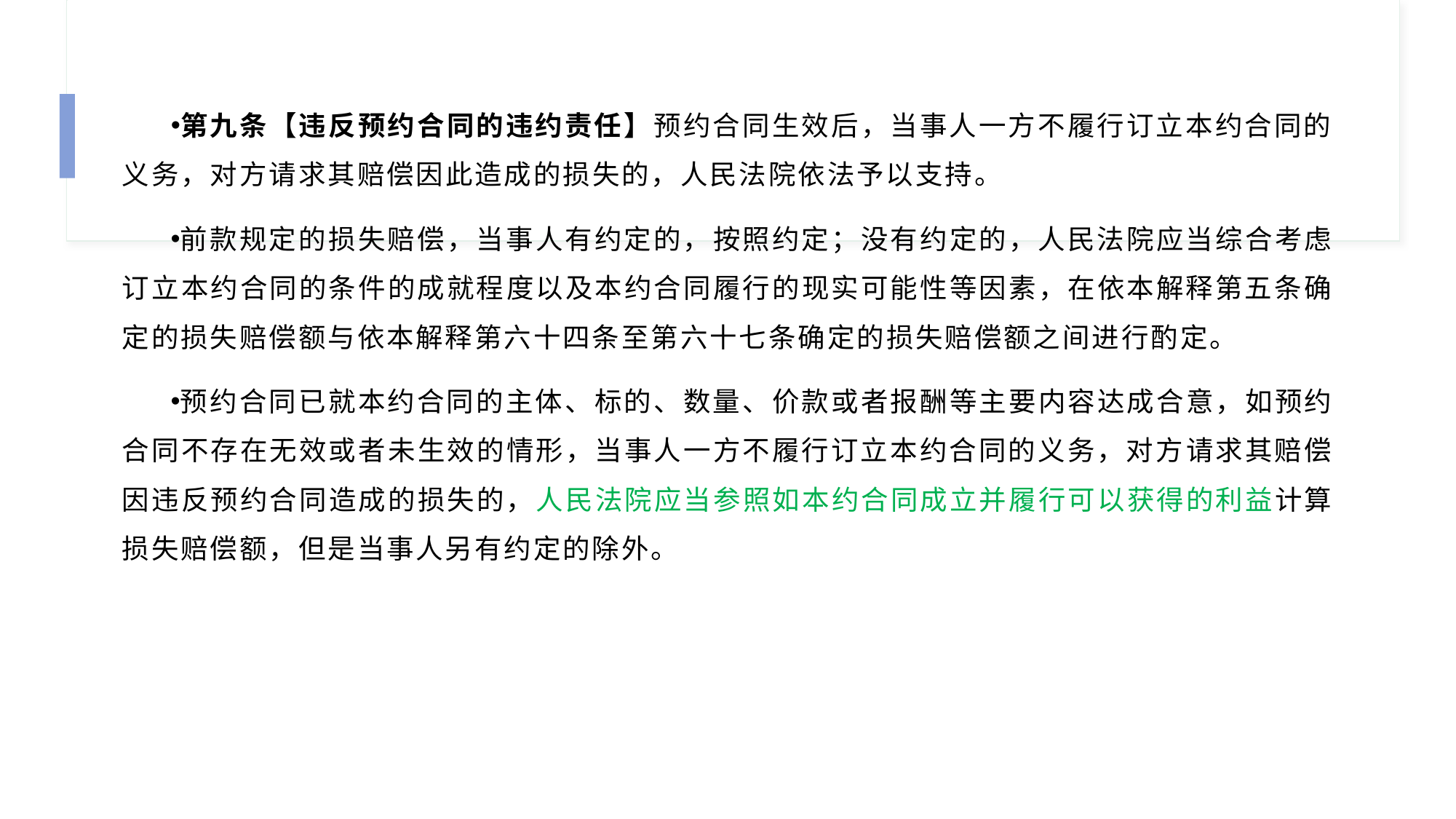

第九条【违反预约合同的违约责任】预约合同生效后，当事人一方不履行订立本约合同的义务，对方请求其赔偿因此造成的损失的，人民法院依法予以支持。
前款规定的损失赔偿，当事人有约定的，按照约定；没有约定的，人民法院应当综合考虑订立本约合同的条件的成就程度以及本约合同履行的现实可能性等因素，在依本解释第五条确定的损失赔偿额与依本解释第六十四条至第六十七条确定的损失赔偿额之间进行酌定。
预约合同已就本约合同的主体、标的、数量、价款或者报酬等主要内容达成合意，如预约合同不存在无效或者未生效的情形，当事人一方不履行订立本约合同的义务，对方请求其赔偿因违反预约合同造成的损失的，人民法院应当参照如本约合同成立并履行可以获得的利益计算损失赔偿额，但是当事人另有约定的除外。